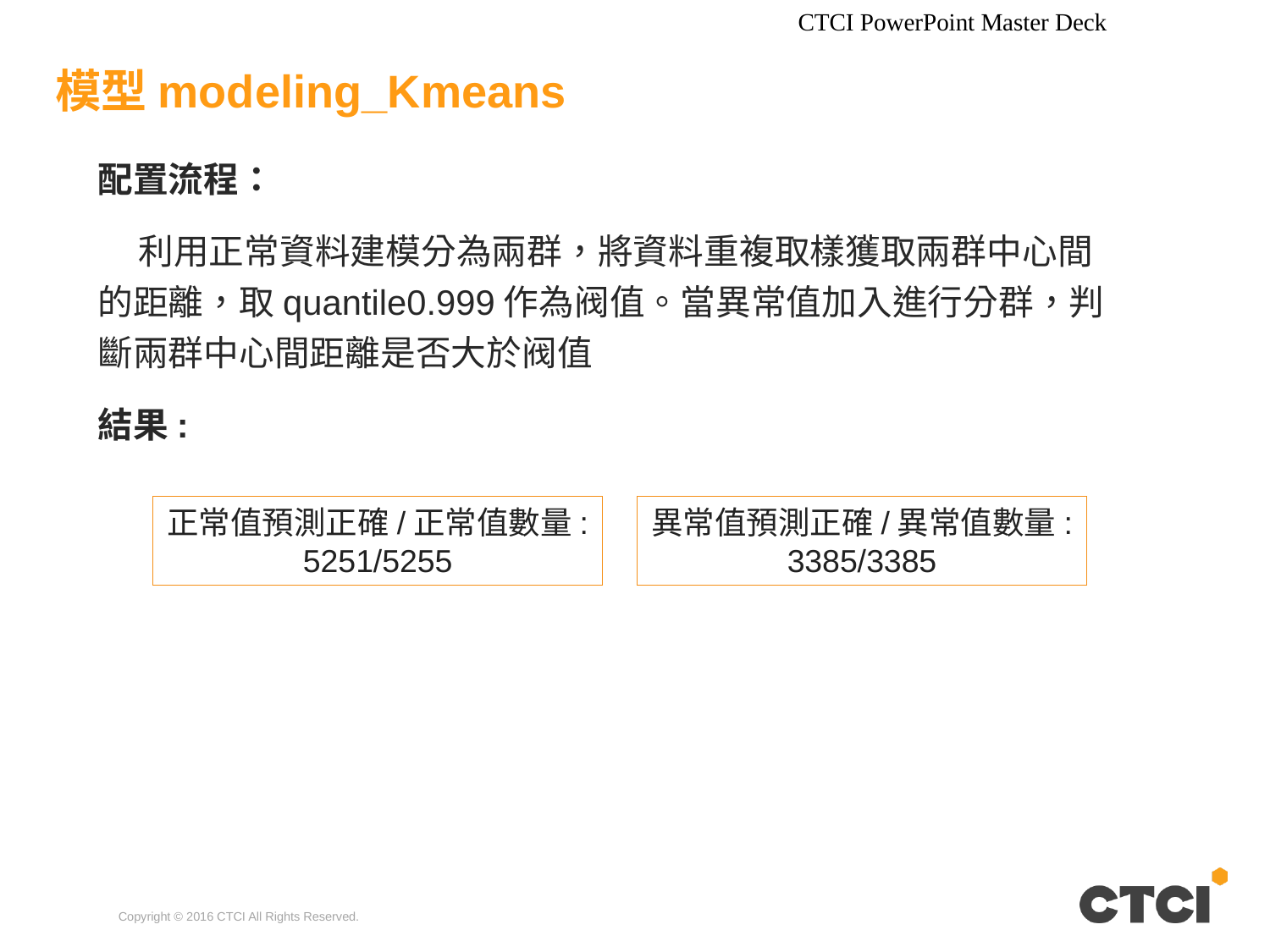

CTCI PowerPoint Master Deck
# 模型modeling_Kmeans
配置流程：
    利用正常資料建模分為兩群，將資料重複取樣獲取兩群中心間的距離，取quantile0.999作為阀值。當異常值加入進行分群，判斷兩群中心間距離是否大於阀值
結果:
異常值預測正確/異常值數量:
3385/3385
正常值預測正確/正常值數量:
5251/5255